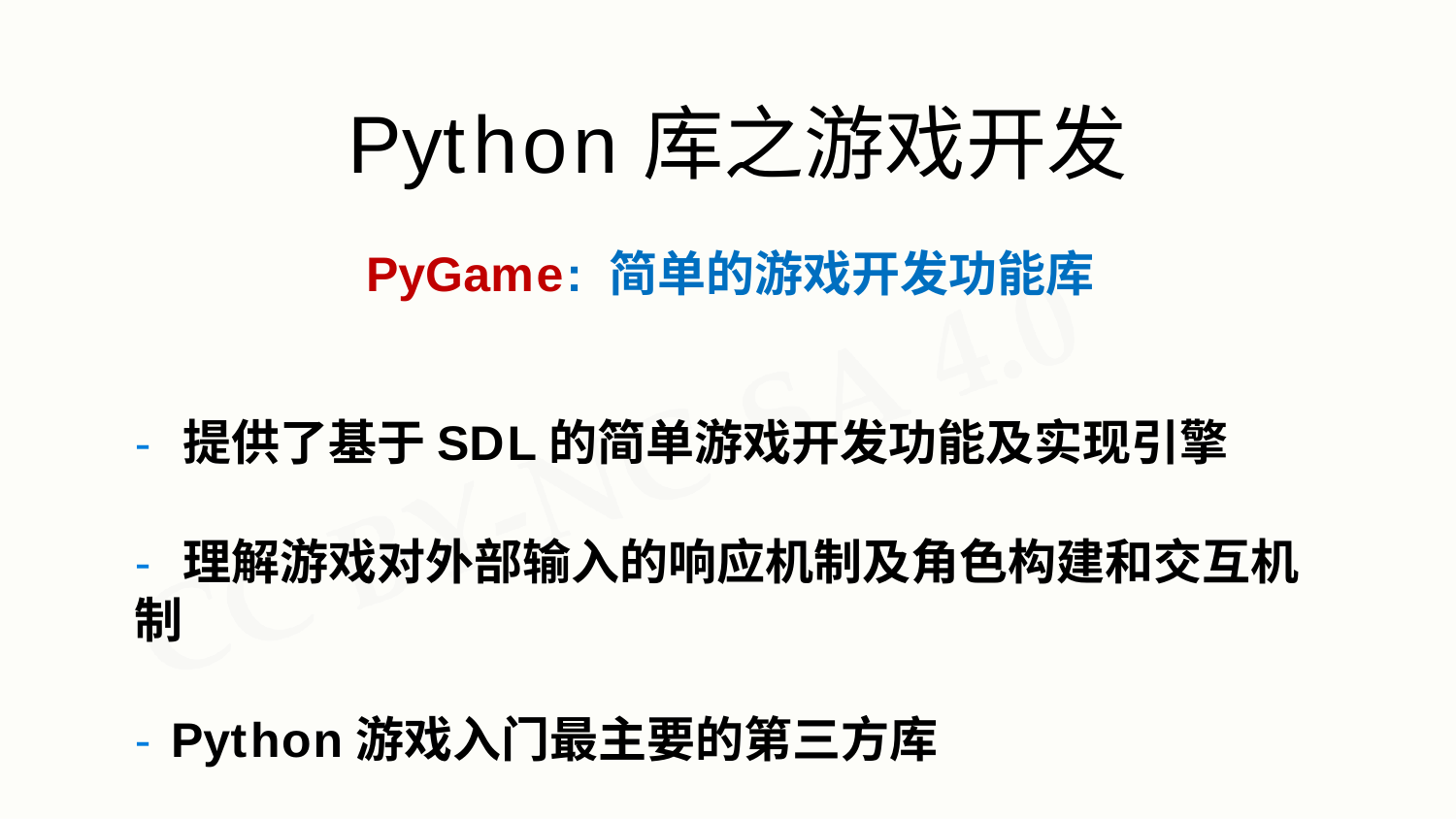

# Python库之游戏开发
PyGame: 简单的游戏开发功能库

- 提供了基于SDL的简单游戏开发功能及实现引擎

- 理解游戏对外部输入的响应机制及角色构建和交互机制

- Python游戏入门最主要的第三方库